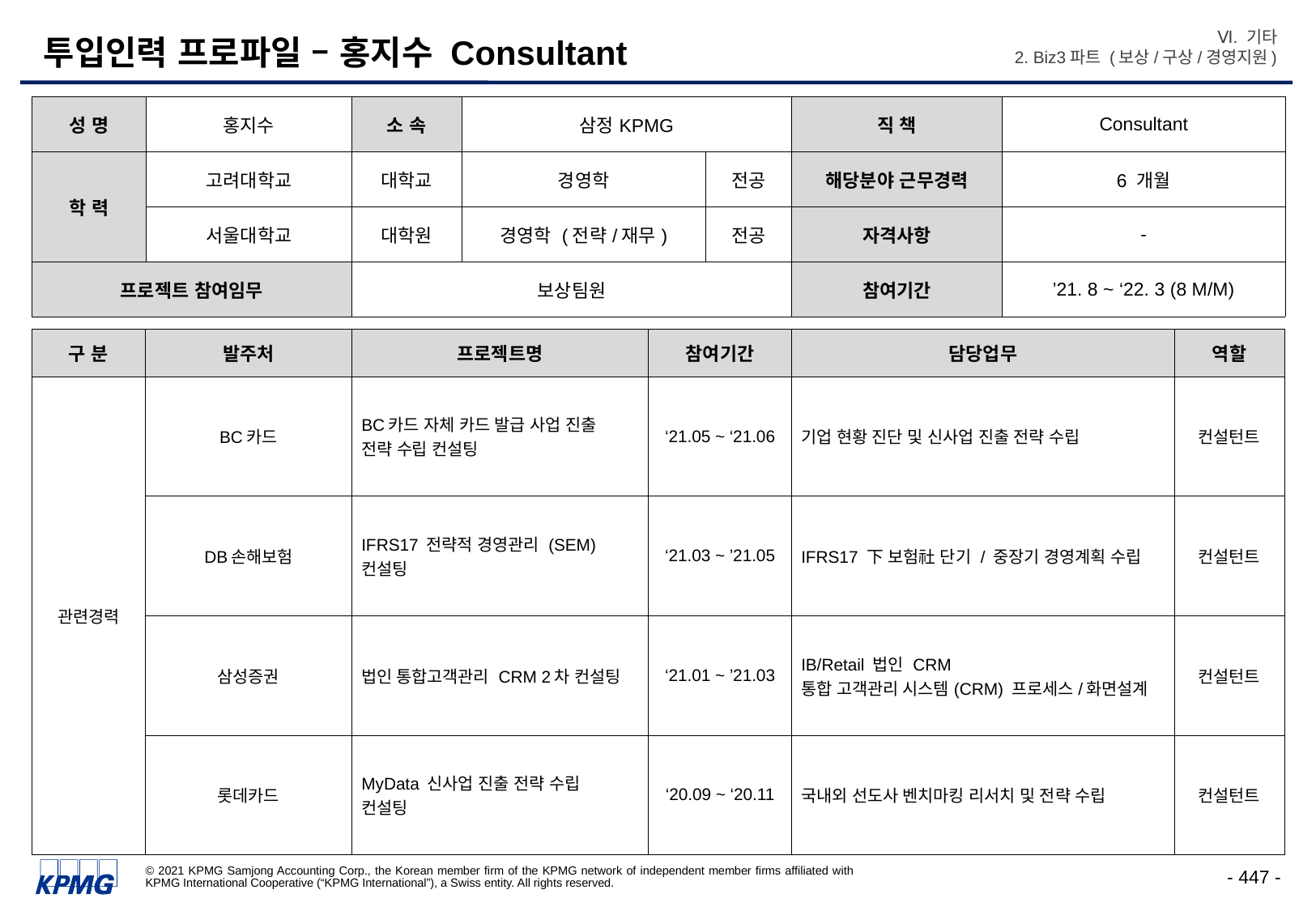

Ⅵ. 기타
2. Biz3파트 (보상/구상/경영지원)
# 투입인력 프로파일 – 홍지수 Consultant
| 성 명 | 홍지수 | 소 속 | 삼정KPMG |  | 직 책 | Consultant |
| --- | --- | --- | --- | --- | --- | --- |
| 학 력 | 고려대학교 | 대학교 | 경영학 | 전공 | 해당분야 근무경력 | 6 개월 |
|  | 서울대학교 | 대학원 | 경영학 (전략/재무) | 전공 | 자격사항 | - |
| 프로젝트 참여임무 |  | 보상팀원 |  |  | 참여기간 | ’21. 8 ~ ‘22. 3 (8 M/M) |
| 구 분 | 발주처 | 프로젝트명 | 참여기간 | 담당업무 | 역할 |
| --- | --- | --- | --- | --- | --- |
| 관련경력 | BC카드 | BC카드 자체 카드 발급 사업 진출 전략 수립 컨설팅 | ‘21.05 ~ ‘21.06 | 기업 현황 진단 및 신사업 진출 전략 수립 | 컨설턴트 |
|  | DB손해보험 | IFRS17 전략적 경영관리 (SEM) 컨설팅 | ‘21.03 ~ ’21.05 | IFRS17 下 보험社 단기 / 중장기 경영계획 수립 | 컨설턴트 |
|  | 삼성증권 | 법인 통합고객관리 CRM 2차 컨설팅 | ‘21.01 ~ ’21.03 | IB/Retail 법인 CRM 통합 고객관리 시스템(CRM) 프로세스/화면설계 | 컨설턴트 |
|  | 롯데카드 | MyData 신사업 진출 전략 수립 컨설팅 | ‘20.09 ~ ‘20.11 | 국내외 선도사 벤치마킹 리서치 및 전략 수립 | 컨설턴트 |